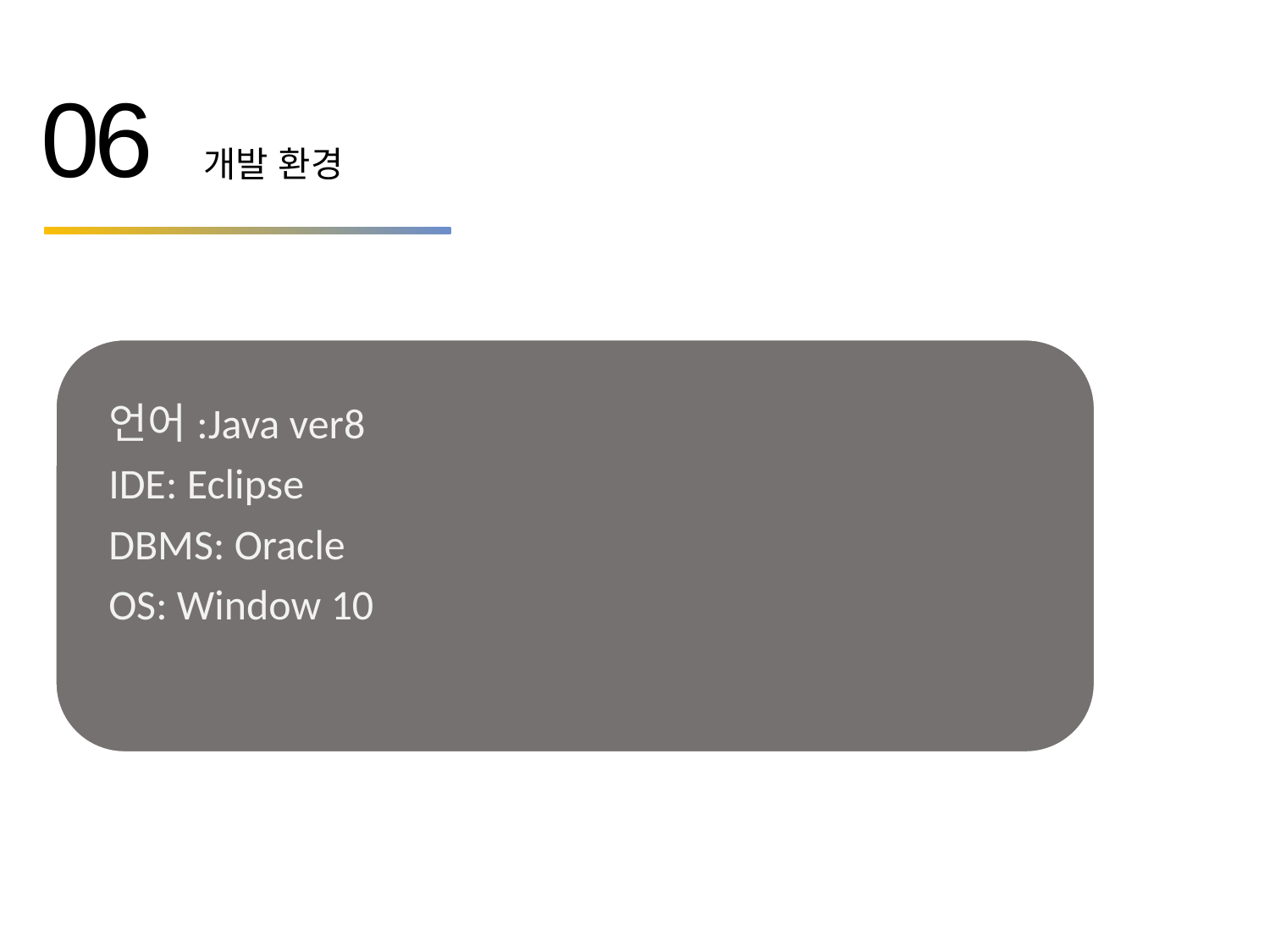

06
개발 환경

언어:Java ver8
IDE: Eclipse
DBMS: Oracle
OS: Window 10